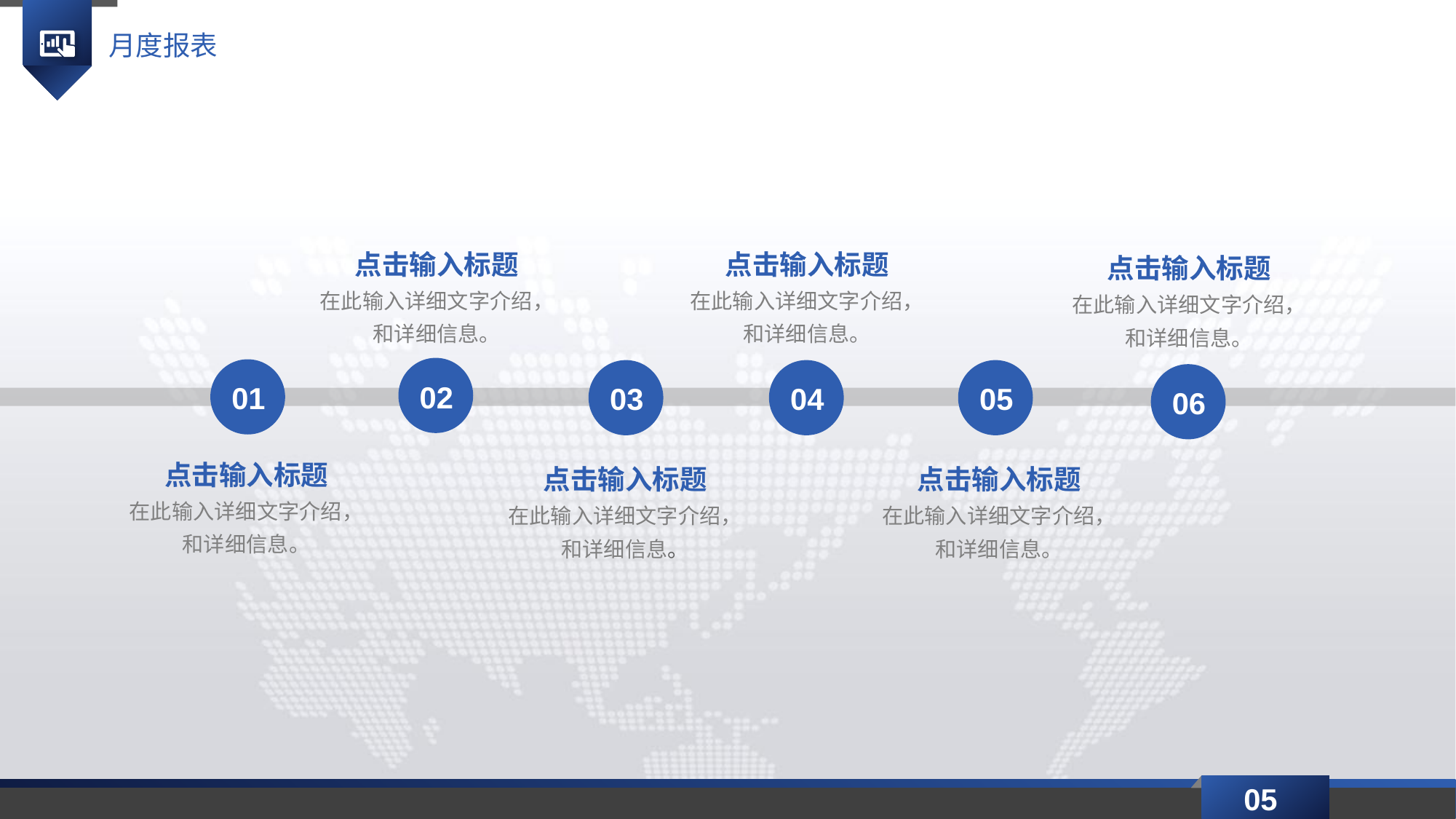

月度报表

点击输入标题
在此输入详细文字介绍，
和详细信息。
点击输入标题
在此输入详细文字介绍，
和详细信息。
点击输入标题
在此输入详细文字介绍，
和详细信息。

02

01

03

04

05

06
点击输入标题
在此输入详细文字介绍，
和详细信息。
点击输入标题
在此输入详细文字介绍，
和详细信息。
点击输入标题
在此输入详细文字介绍，
和详细信息。

05

延时符